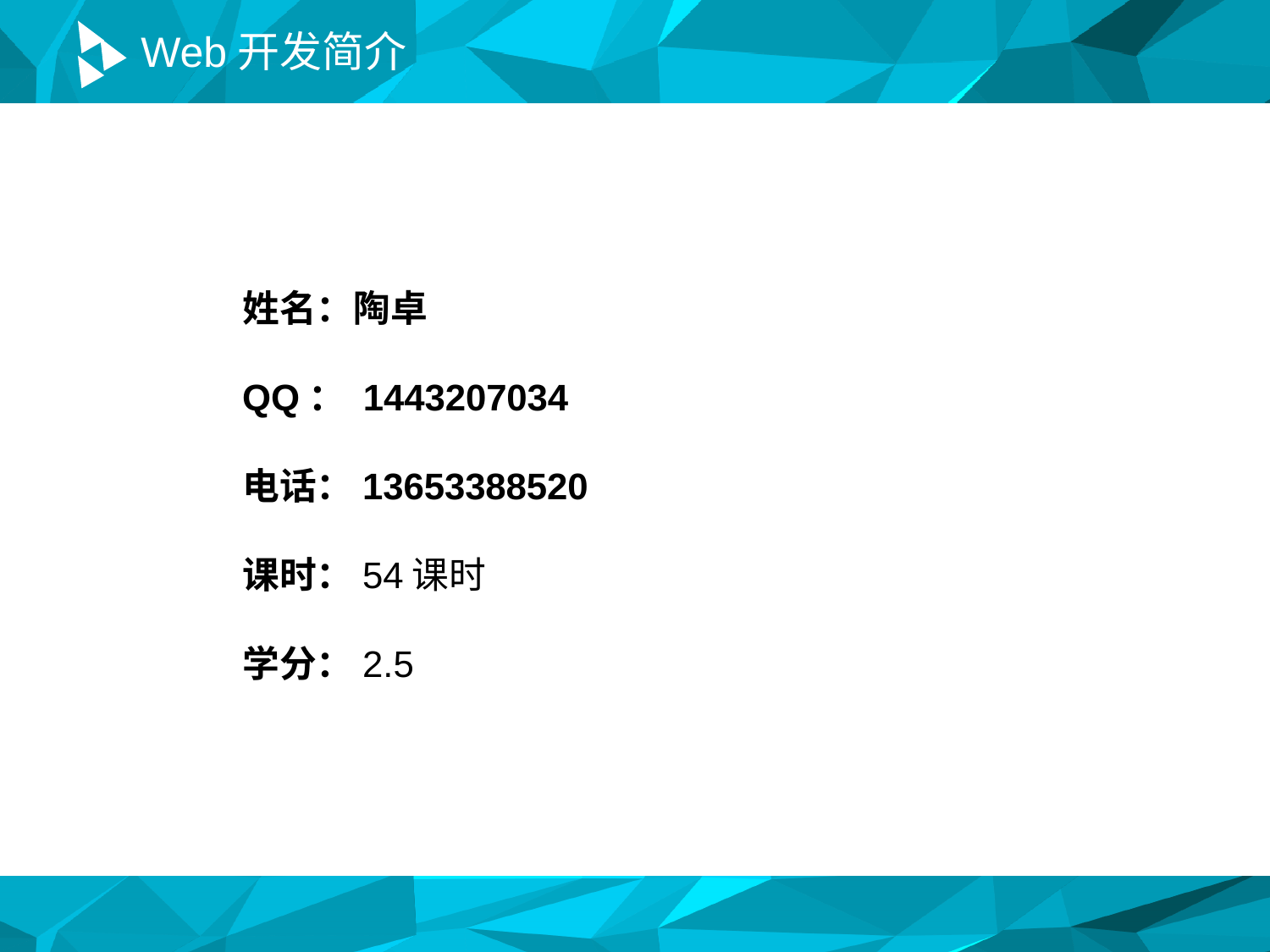

# Web开发简介
姓名：陶卓
QQ： 1443207034
电话：13653388520
课时：54课时
学分：2.5